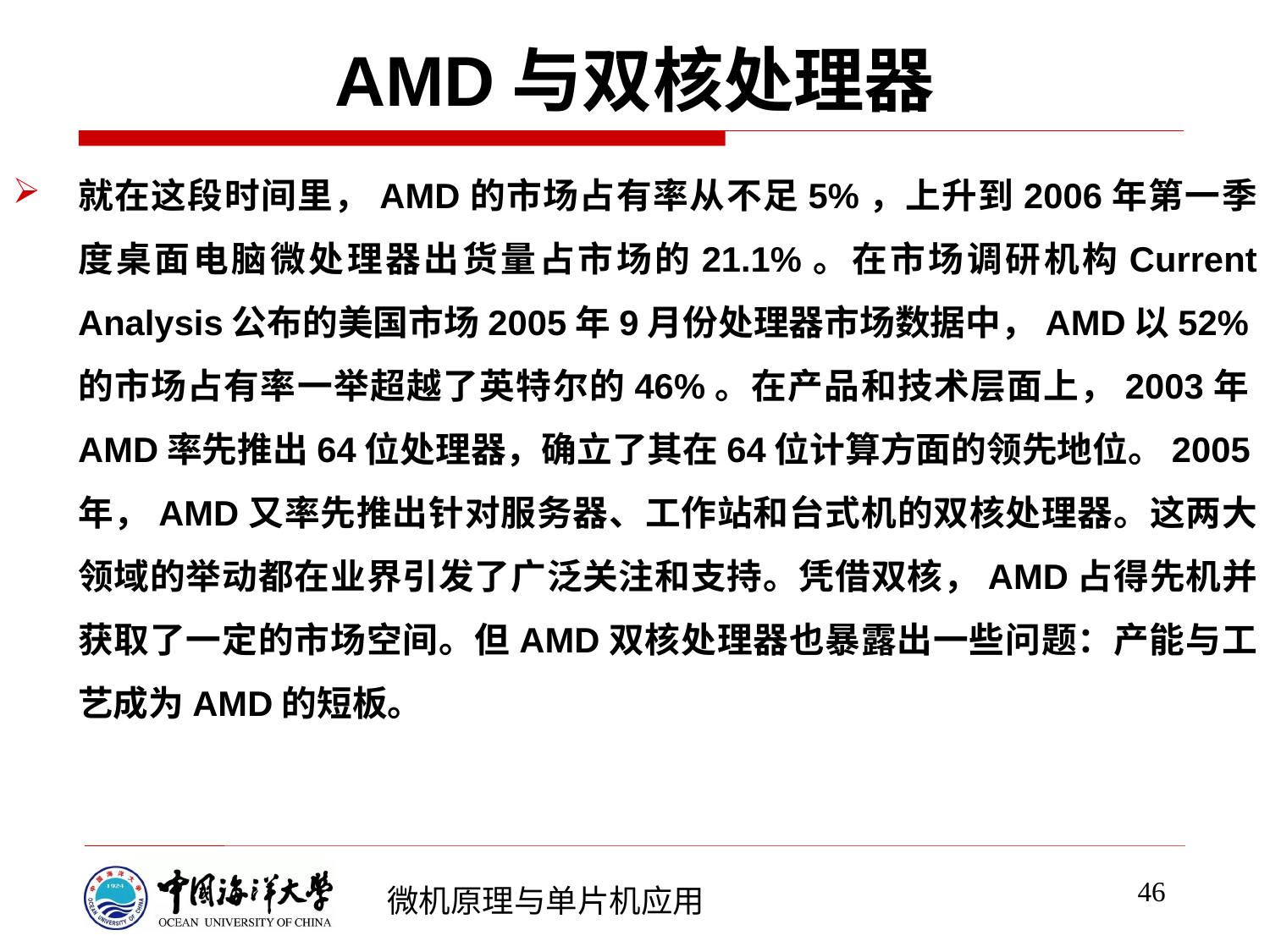

# AMD与双核处理器
就在这段时间里，AMD的市场占有率从不足5%，上升到2006年第一季度桌面电脑微处理器出货量占市场的21.1%。在市场调研机构Current Analysis公布的美国市场2005年9月份处理器市场数据中，AMD以52%的市场占有率一举超越了英特尔的46%。在产品和技术层面上，2003年AMD率先推出64位处理器，确立了其在64位计算方面的领先地位。2005年，AMD又率先推出针对服务器、工作站和台式机的双核处理器。这两大领域的举动都在业界引发了广泛关注和支持。凭借双核，AMD占得先机并获取了一定的市场空间。但AMD双核处理器也暴露出一些问题：产能与工艺成为AMD的短板。
46